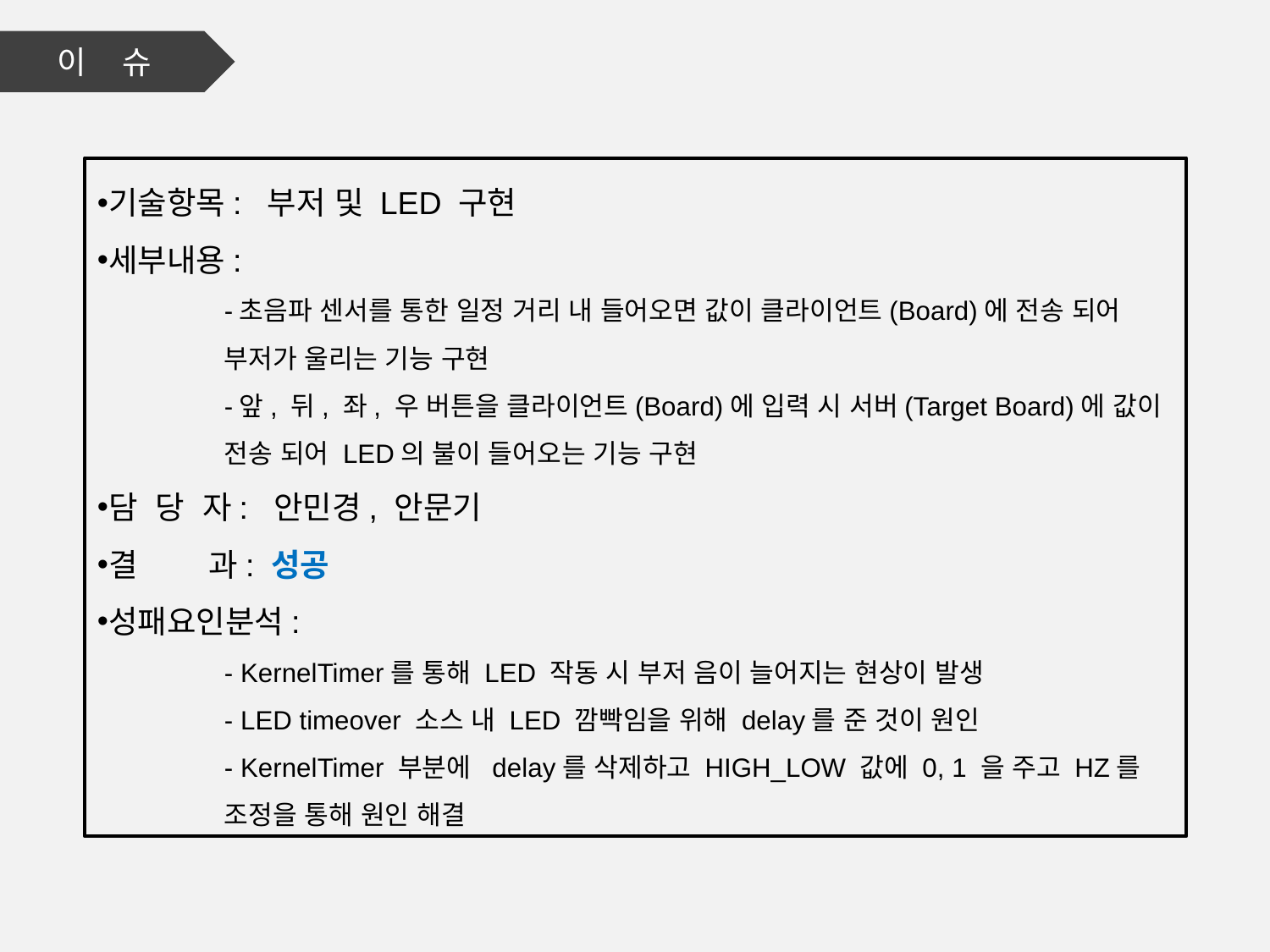

이    슈
기술항목:  부저 및 LED 구현
세부내용:
-초음파 센서를 통한 일정 거리 내 들어오면 값이 클라이언트(Board)에 전송 되어 부저가 울리는 기능 구현
-앞, 뒤, 좌, 우 버튼을 클라이언트(Board)에 입력 시 서버(Target Board)에 값이 전송 되어 LED의 불이 들어오는 기능 구현
담  당  자:  안민경, 안문기
결        과: 성공
성패요인분석:
- KernelTimer를 통해 LED 작동 시 부저 음이 늘어지는 현상이 발생
- LED timeover 소스 내 LED 깜빡임을 위해 delay를 준 것이 원인
- KernelTimer 부분에  delay를 삭제하고 HIGH_LOW 값에 0, 1 을 주고 HZ를 조정을 통해 원인 해결